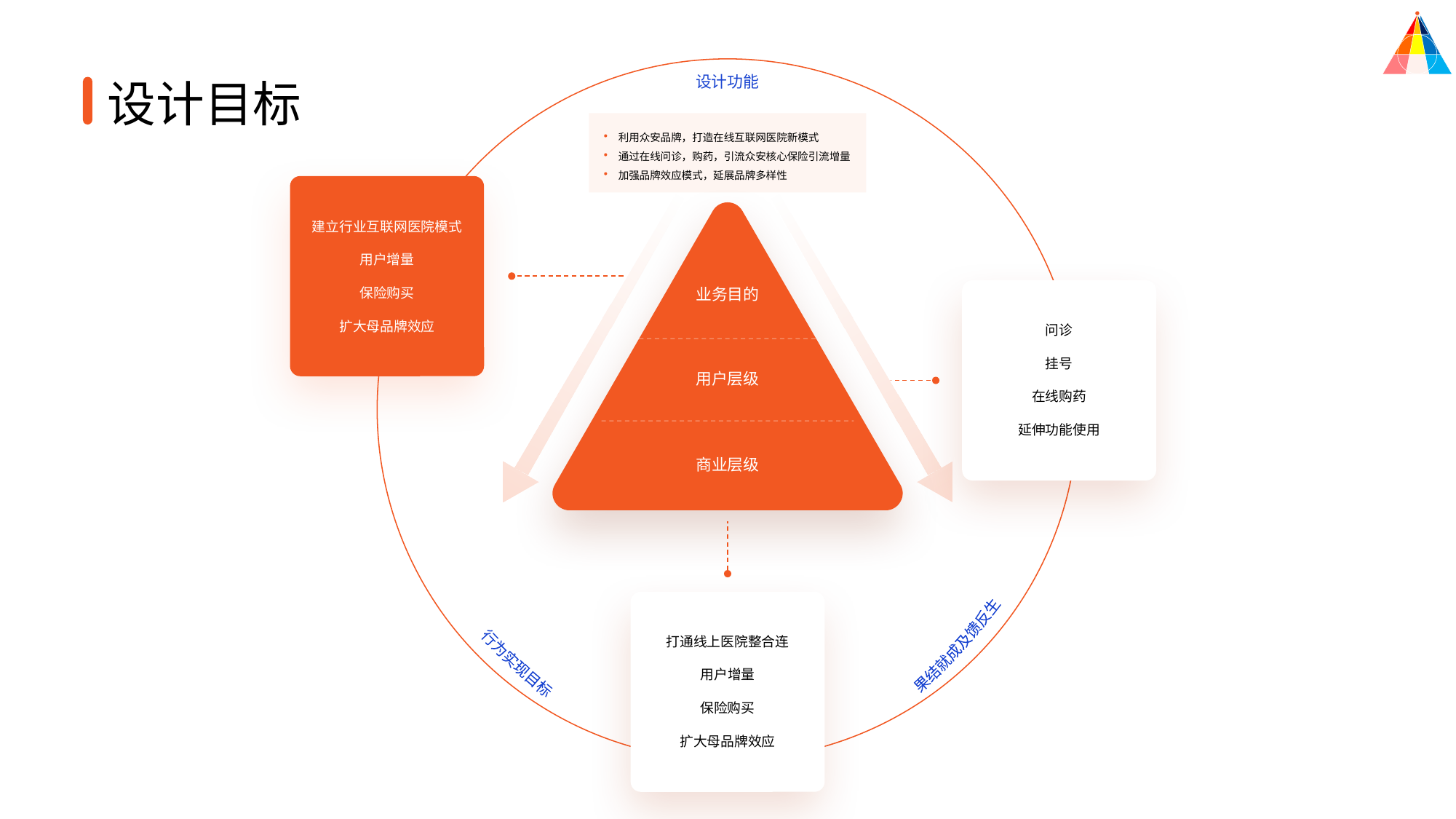

行为实现目标

果结就成及馈反生

设计功能
设计目标

利用众安品牌，打造在线互联网医院新模式
通过在线问诊，购药，引流众安核心保险引流增量
加强品牌效应模式，延展品牌多样性

建立行业互联网医院模式
用户增量
保险购买
扩大母品牌效应

业务目的

问诊
挂号
用户层级

在线购药
延伸功能使用
商业层级

打通线上医院整合连
用户增量
保险购买
扩大母品牌效应